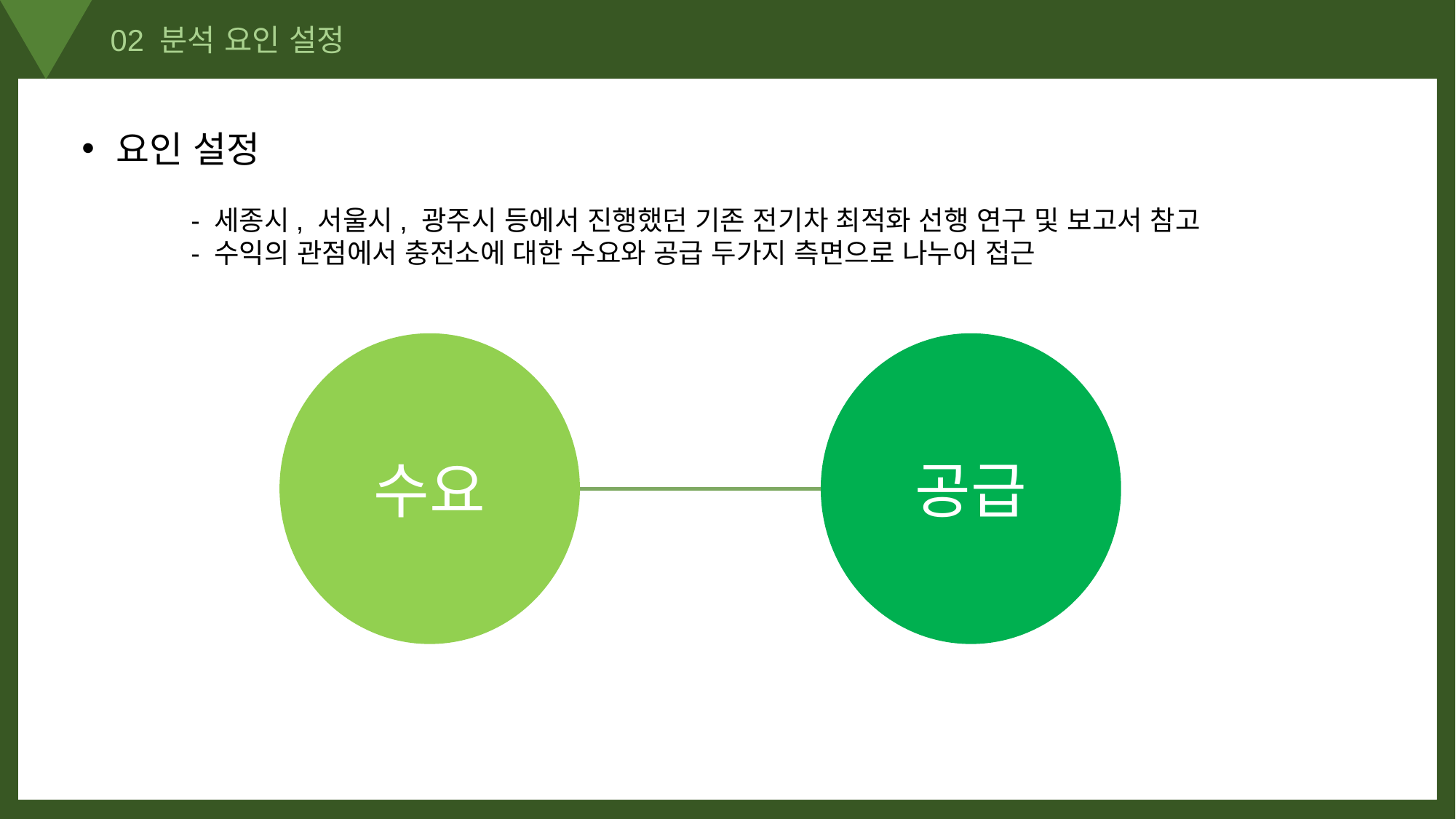

02 분석 요인 설정
요인 설정

	- 세종시, 서울시, 광주시 등에서 진행했던 기존 전기차 최적화 선행 연구 및 보고서 참고
	- 수익의 관점에서 충전소에 대한 수요와 공급 두가지 측면으로 나누어 접근

수요
공급